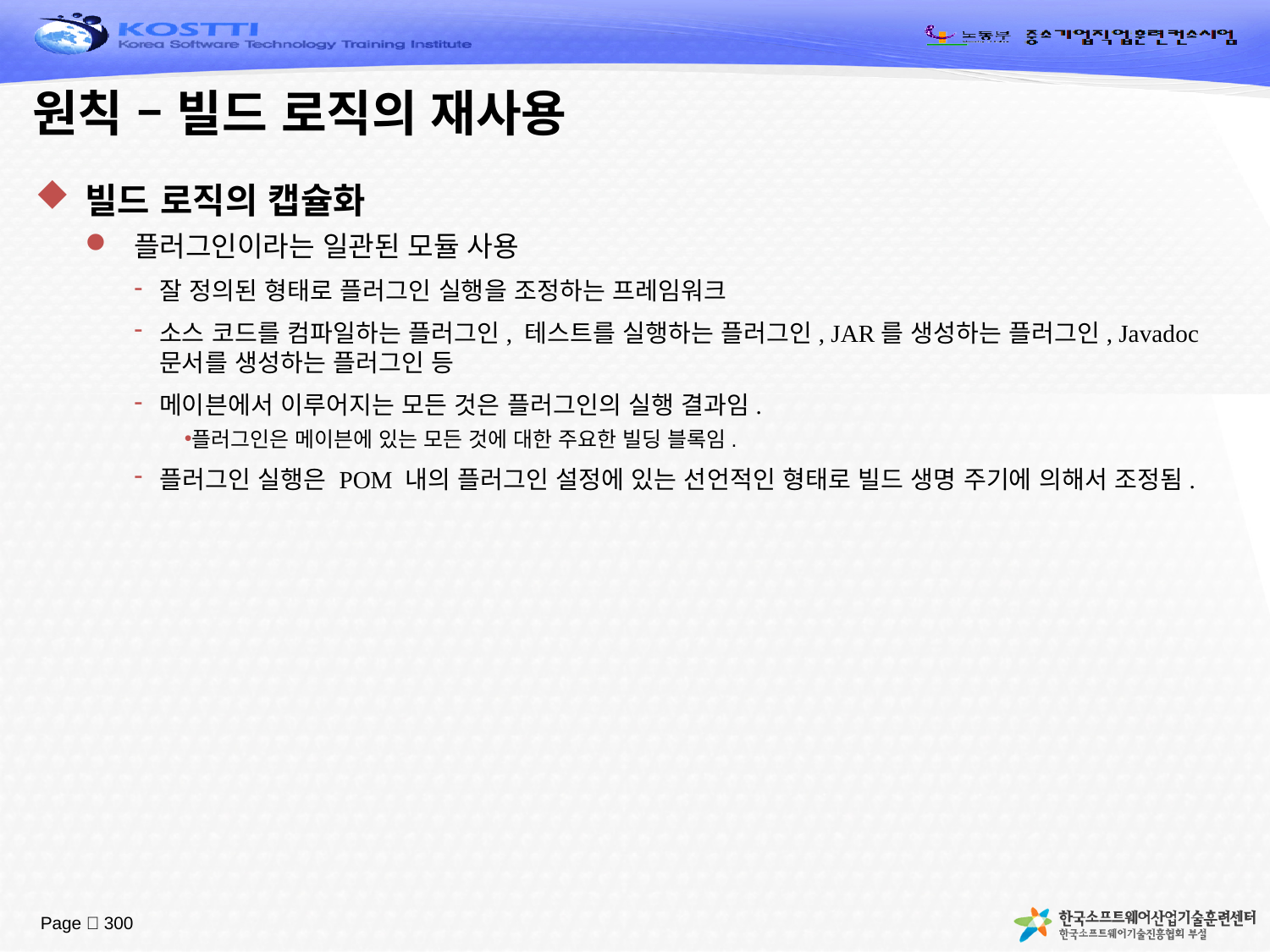

# 원칙 – 빌드 로직의 재사용
빌드 로직의 캡슐화
플러그인이라는 일관된 모듈 사용
잘 정의된 형태로 플러그인 실행을 조정하는 프레임워크
소스 코드를 컴파일하는 플러그인, 테스트를 실행하는 플러그인, JAR를 생성하는 플러그인, Javadoc 문서를 생성하는 플러그인 등
메이븐에서 이루어지는 모든 것은 플러그인의 실행 결과임.
플러그인은 메이븐에 있는 모든 것에 대한 주요한 빌딩 블록임.
플러그인 실행은 POM 내의 플러그인 설정에 있는 선언적인 형태로 빌드 생명 주기에 의해서 조정됨.